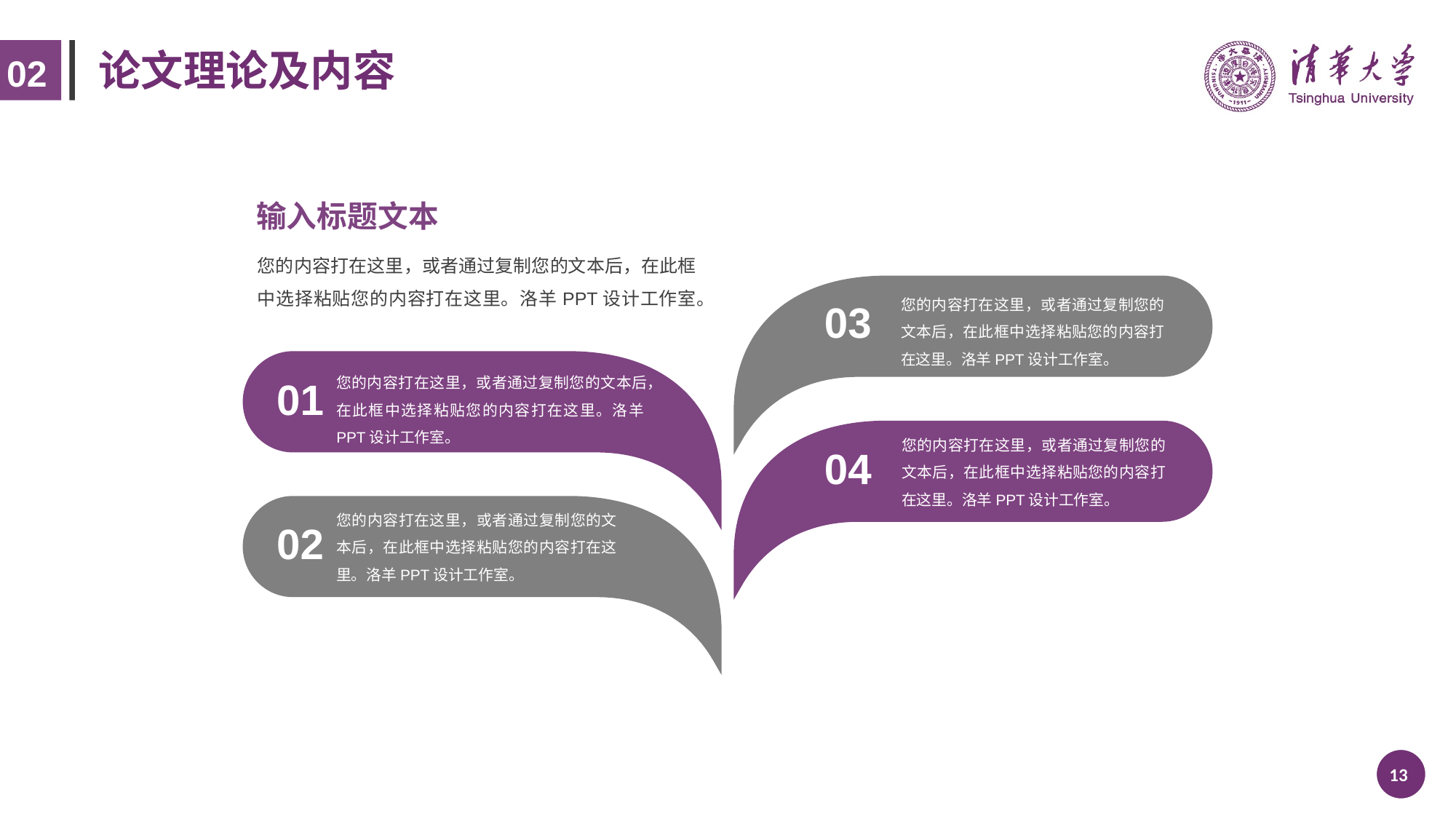

# 论文理论及内容
02
输入标题文本
您的内容打在这里，或者通过复制您的文本后，在此框中选择粘贴您的内容打在这里。洛羊PPT设计工作室。

您的内容打在这里，或者通过复制您的文本后，在此框中选择粘贴您的内容打在这里。洛羊PPT设计工作室。
03

您的内容打在这里，或者通过复制您的文本后，在此框中选择粘贴您的内容打在这里。洛羊PPT设计工作室。
01

您的内容打在这里，或者通过复制您的文本后，在此框中选择粘贴您的内容打在这里。洛羊PPT设计工作室。
04

您的内容打在这里，或者通过复制您的文本后，在此框中选择粘贴您的内容打在这里。洛羊PPT设计工作室。
02
13    /30